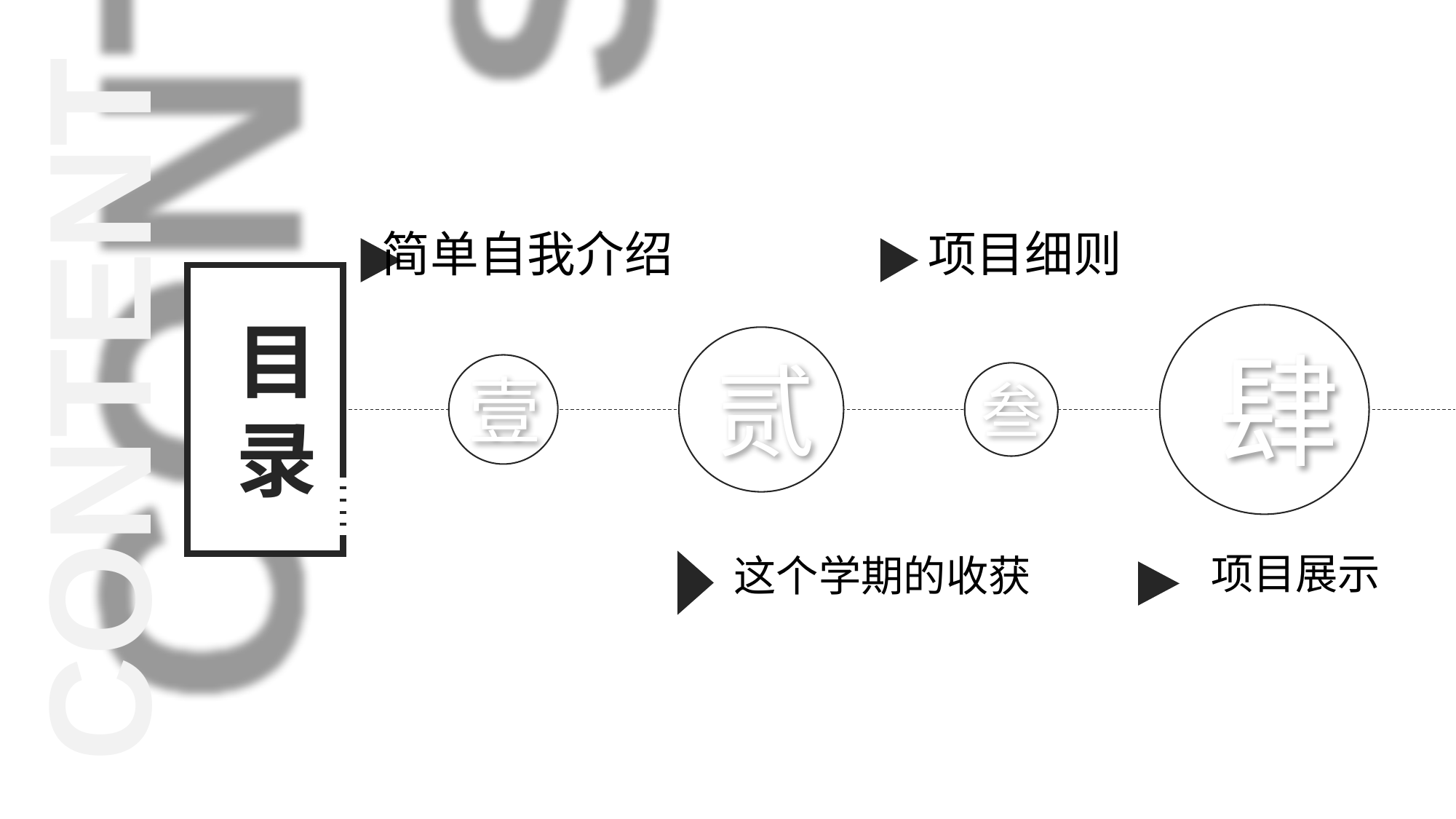

项目细则

简单自我介绍

目录

CONTENTS
肆
贰
壹
叁
项目展示

这个学期的收获